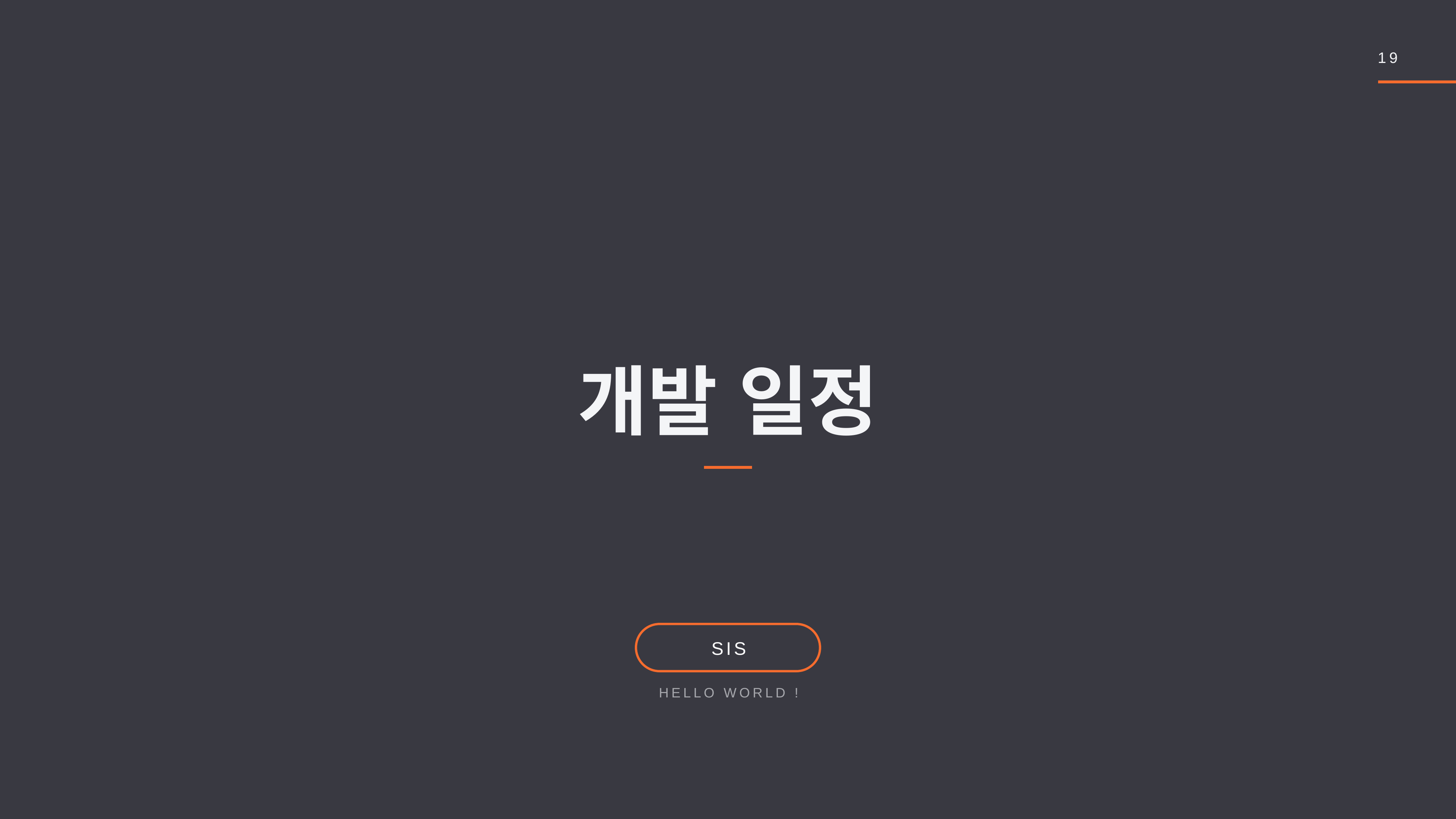

19
개발 일정

SIS
Hello World !